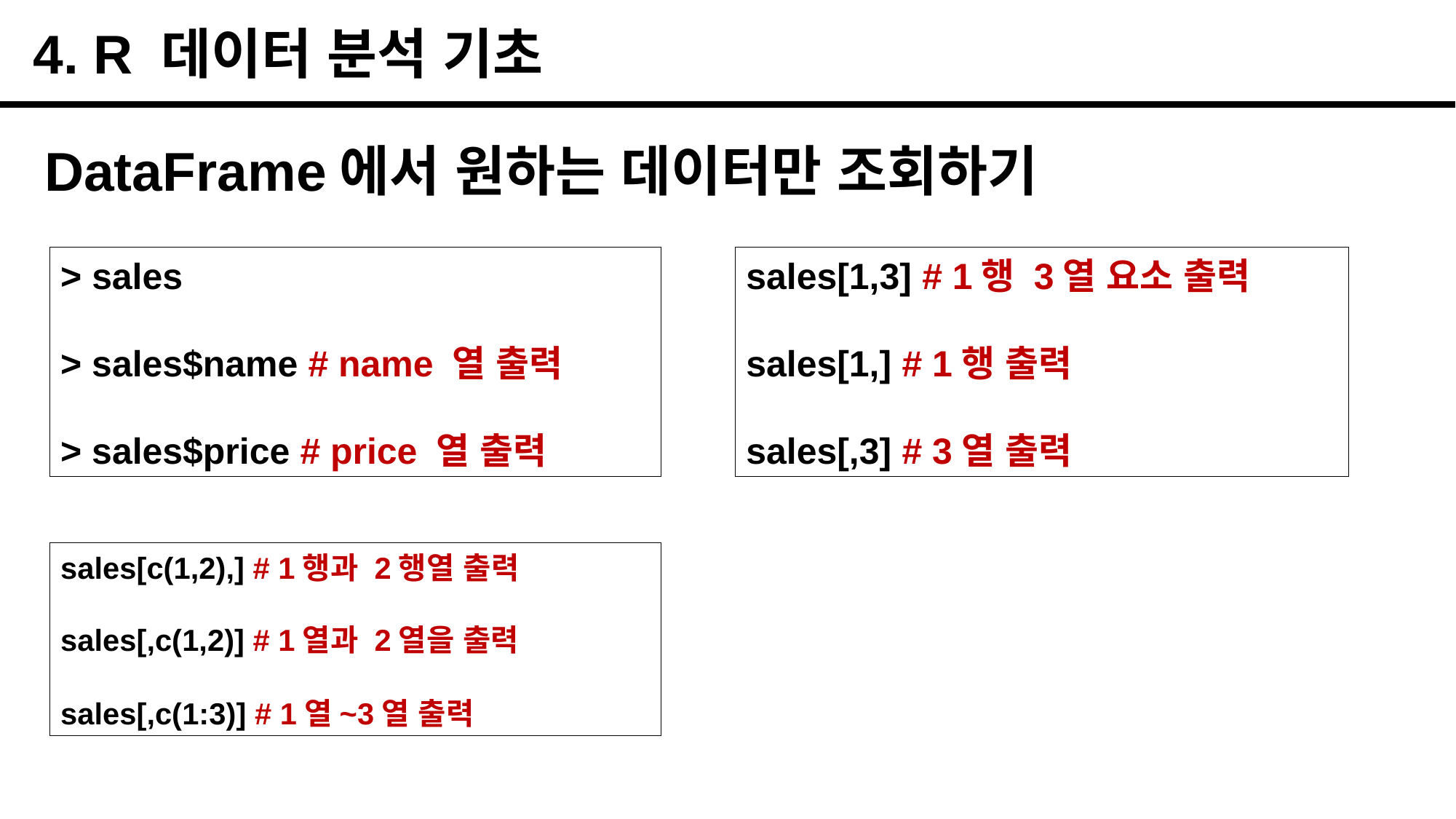

4. R 데이터 분석 기초
DataFrame에서 원하는 데이터만 조회하기
> sales

> sales$name # name 열 출력

> sales$price # price 열 출력
sales[1,3] # 1행 3열 요소 출력

sales[1,] # 1행 출력

sales[,3] # 3열 출력
sales[c(1,2),] # 1행과 2행열 출력

sales[,c(1,2)] # 1열과 2열을 출력

sales[,c(1:3)] # 1열~3열 출력